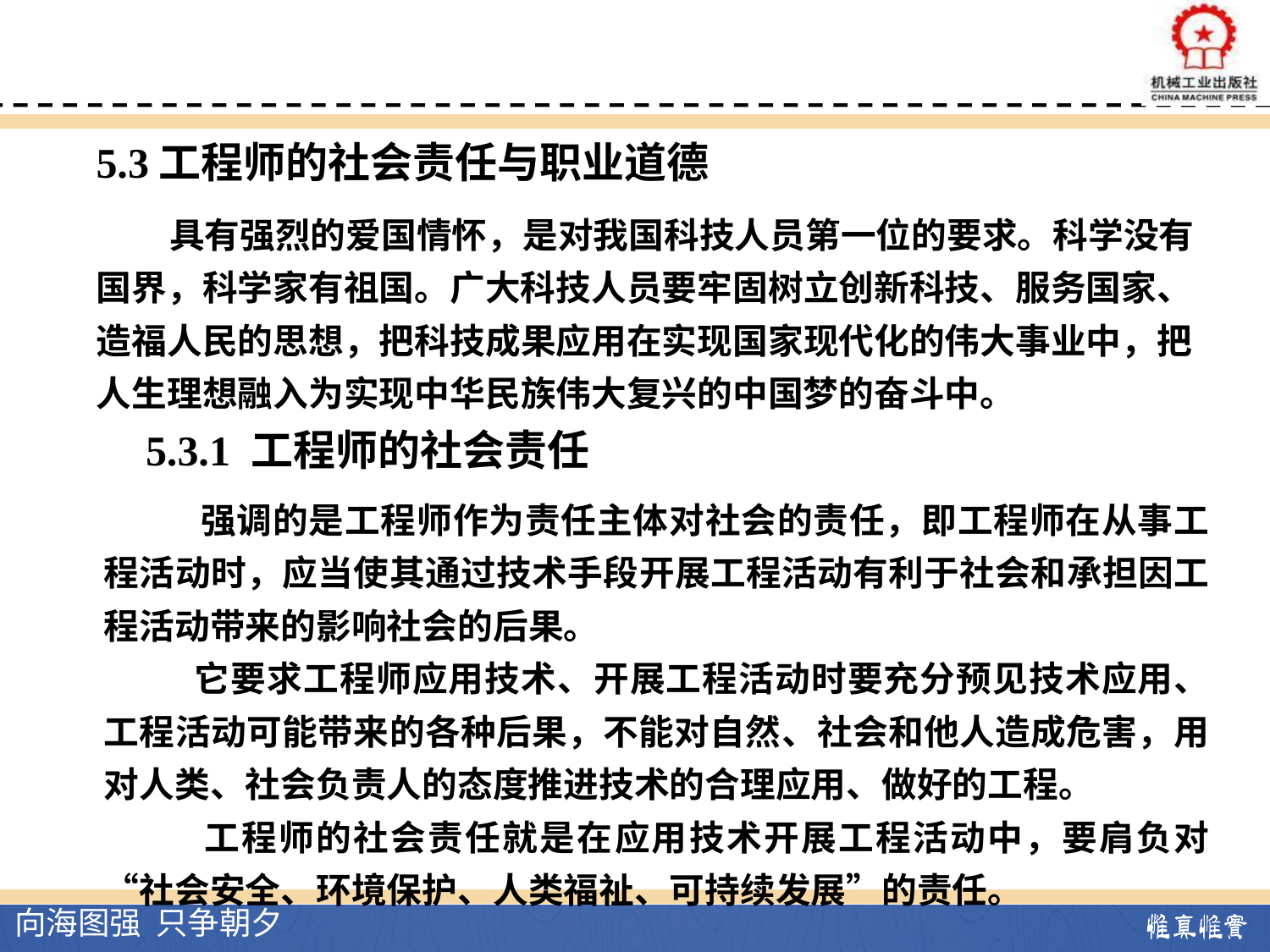

5.3工程师的社会责任与职业道德
        具有强烈的爱国情怀，是对我国科技人员第一位的要求。科学没有国界，科学家有祖国。广大科技人员要牢固树立创新科技、服务国家、造福人民的思想，把科技成果应用在实现国家现代化的伟大事业中，把人生理想融入为实现中华民族伟大复兴的中国梦的奋斗中。
5.3.1 工程师的社会责任
          强调的是工程师作为责任主体对社会的责任，即工程师在从事工程活动时，应当使其通过技术手段开展工程活动有利于社会和承担因工程活动带来的影响社会的后果。
         它要求工程师应用技术、开展工程活动时要充分预见技术应用、工程活动可能带来的各种后果，不能对自然、社会和他人造成危害，用对人类、社会负责人的态度推进技术的合理应用、做好的工程。
         工程师的社会责任就是在应用技术开展工程活动中，要肩负对“社会安全、环境保护、人类福祉、可持续发展”的责任。